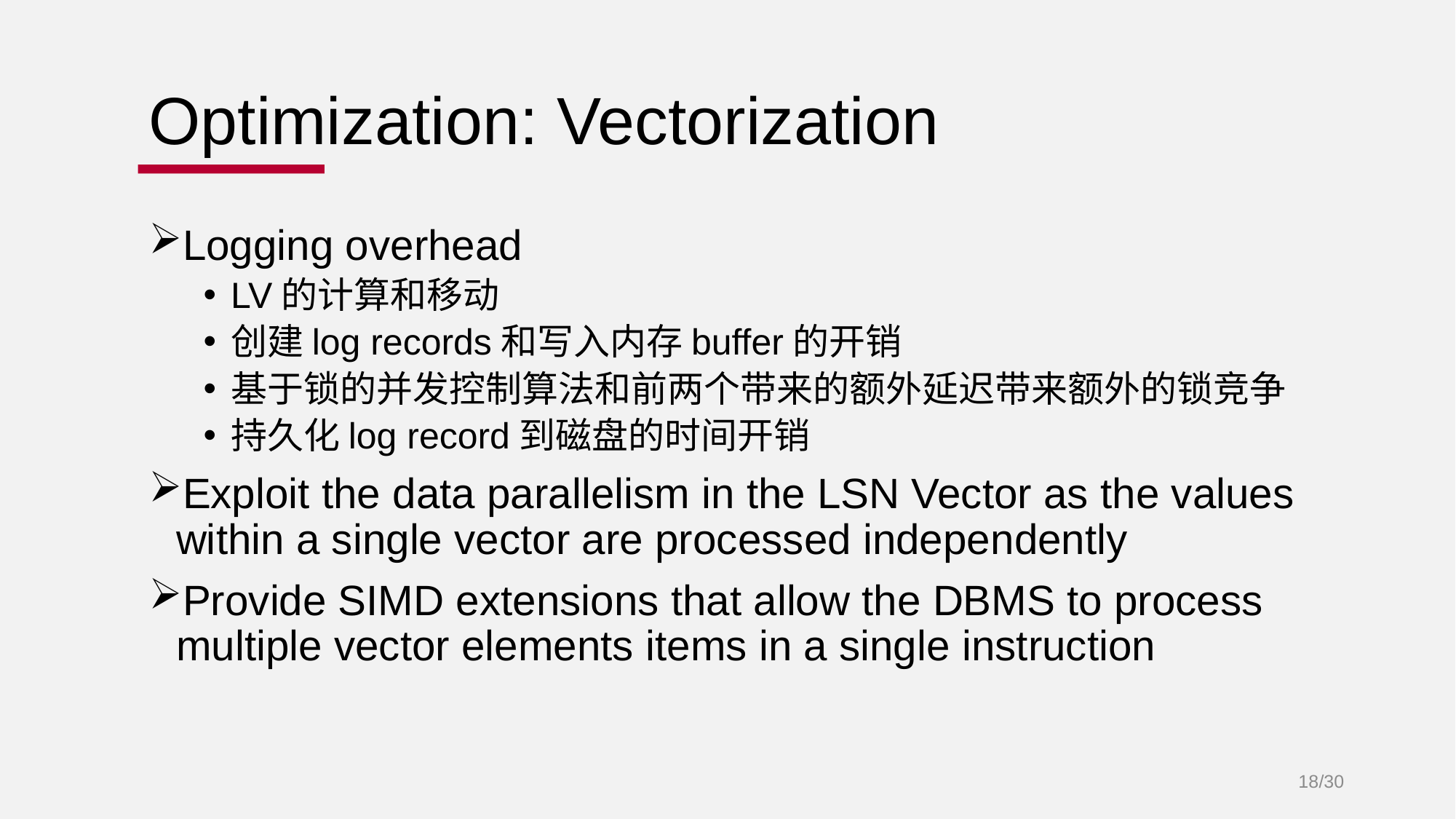

# Optimization: Vectorization
Logging overhead
LV的计算和移动
创建log records和写入内存buffer的开销
基于锁的并发控制算法和前两个带来的额外延迟带来额外的锁竞争
持久化log record到磁盘的时间开销
Exploit the data parallelism in the LSN Vector as the values within a single vector are processed independently
Provide SIMD extensions that allow the DBMS to process multiple vector elements items in a single instruction
18/30